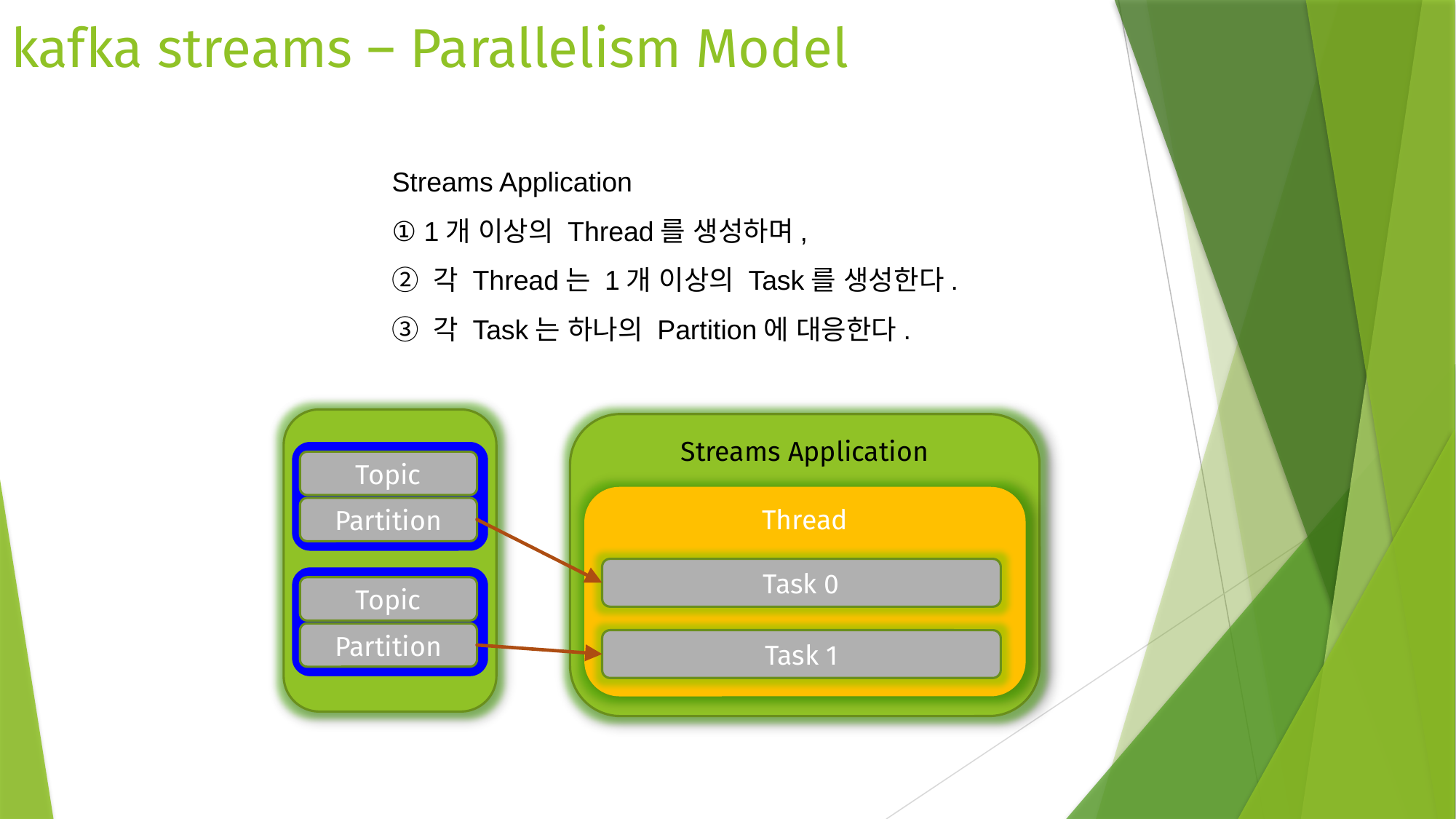

# kafka streams – Parallelism Model
Streams Application
① 1개 이상의 Thread를 생성하며,
② 각 Thread는 1개 이상의 Task를 생성한다.
③ 각 Task는 하나의 Partition에 대응한다.

Streams Application

Topic
Partition
Thread
Task 0
Task 1

Topic
Partition